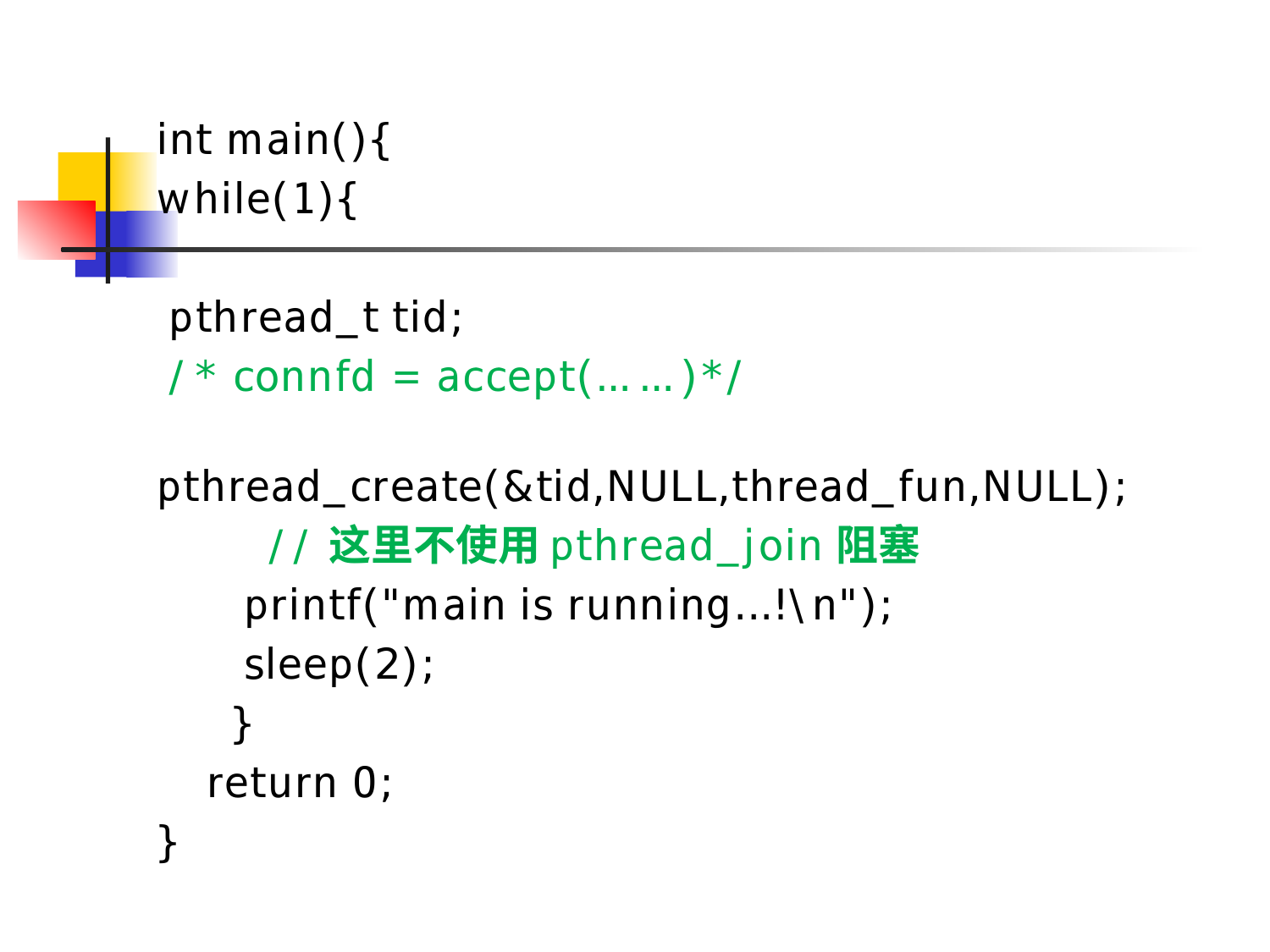

int main(){
while(1){

 pthread_t tid;
 /* connfd = accept(……)*/
       pthread_create(&tid,NULL,thread_fun,NULL);
         //这里不使用pthread_join阻塞
       printf("main is running...!\n");
       sleep(2);
      }
    return 0;
}